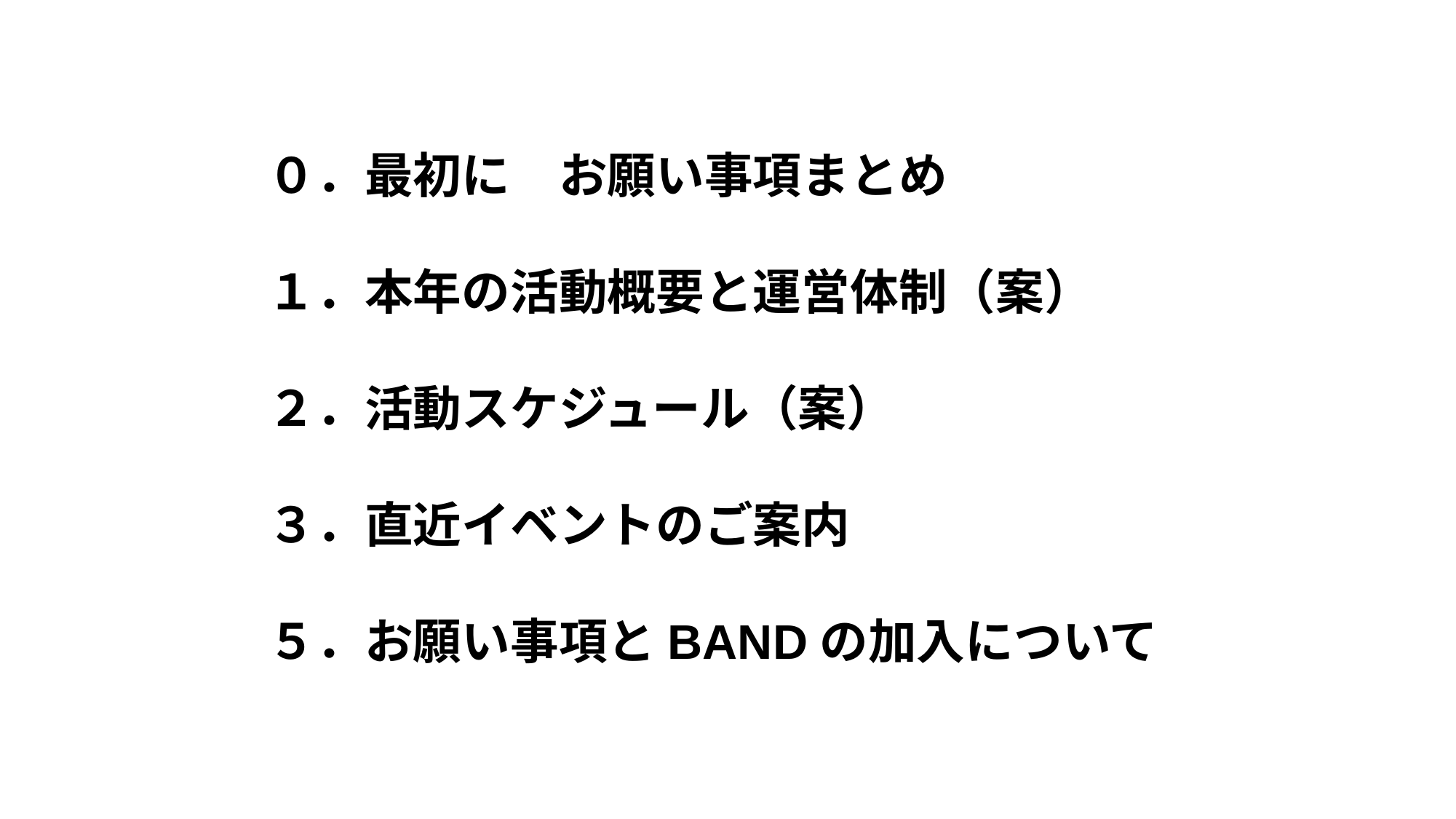

０．最初に　お願い事項まとめ

１．本年の活動概要と運営体制（案）

２．活動スケジュール（案）

３．直近イベントのご案内

５．お願い事項とBANDの加入について